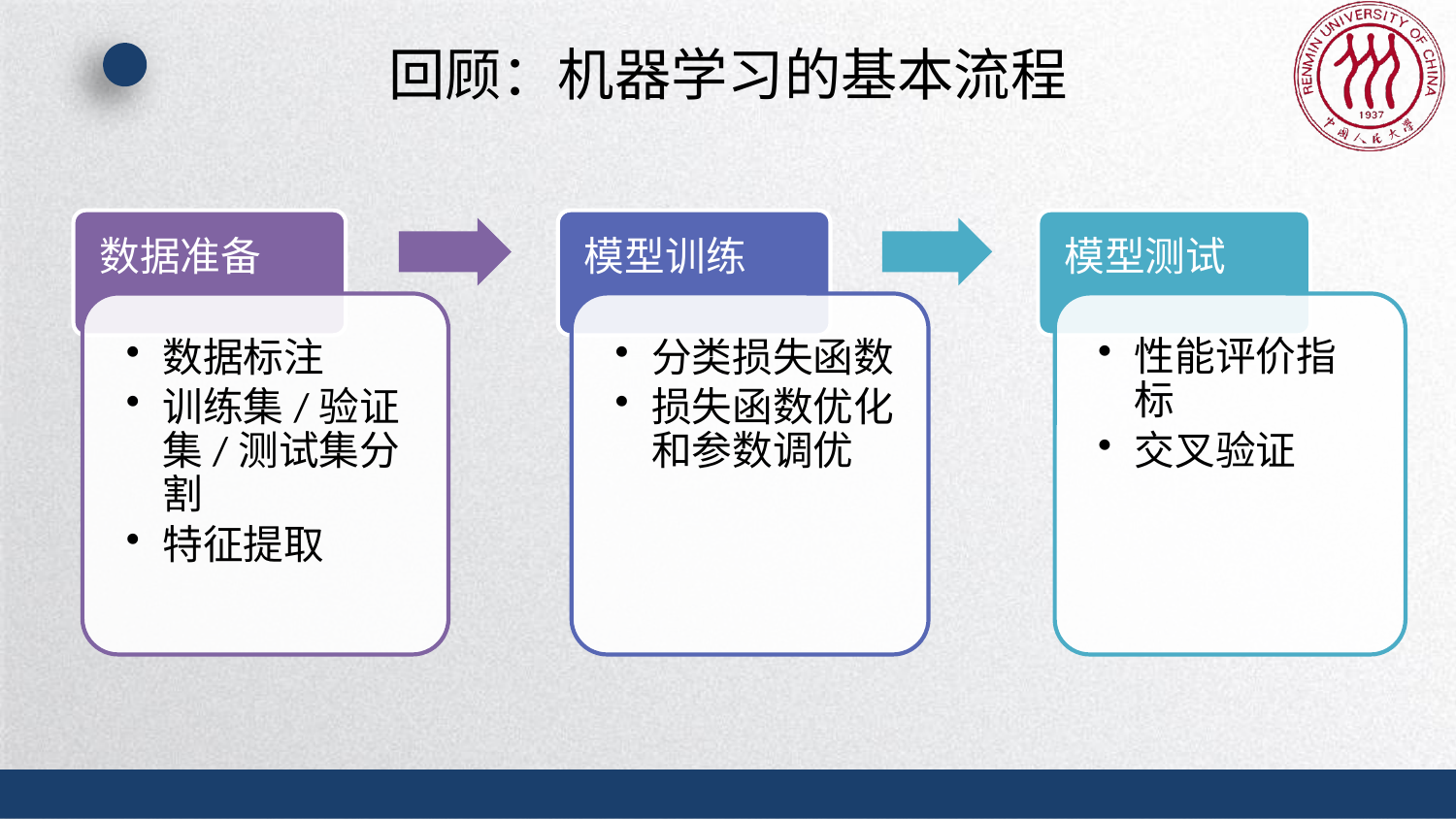

# 回顾：机器学习的基本流程
数据准备
数据标注
训练集/验证集/测试集分割
特征提取

模型训练
分类损失函数
损失函数优化和参数调优

模型测试
性能评价指标
交叉验证